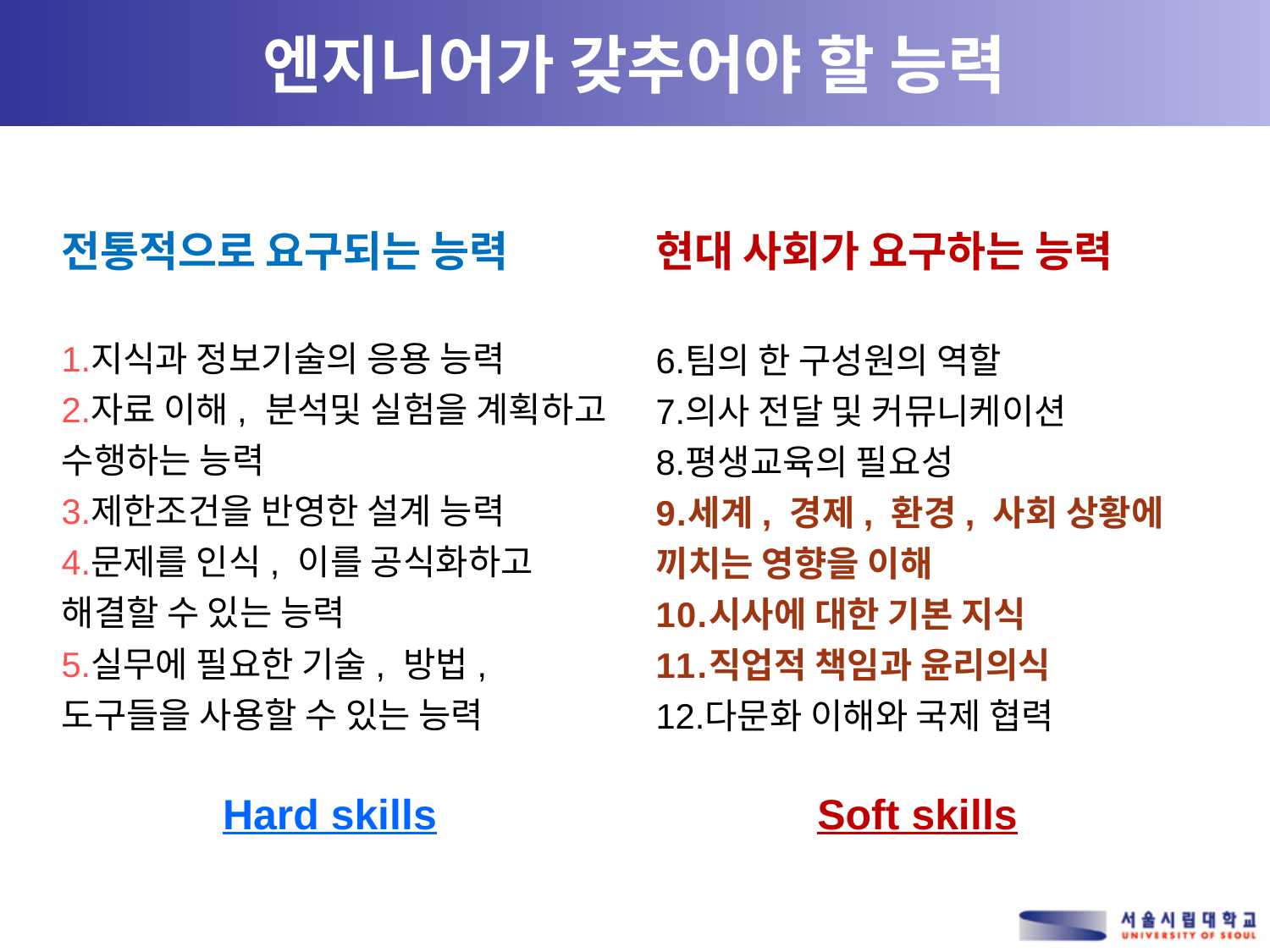

엔지니어가 갖추어야 할 능력
전통적으로 요구되는 능력

지식과 정보기술의 응용 능력
자료 이해, 분석및 실험을 계획하고 수행하는 능력
제한조건을 반영한 설계 능력
문제를 인식, 이를 공식화하고 해결할 수 있는 능력
실무에 필요한 기술, 방법, 도구들을 사용할 수 있는 능력
현대 사회가 요구하는 능력

팀의 한 구성원의 역할
의사 전달 및 커뮤니케이션
평생교육의 필요성
세계, 경제, 환경, 사회 상황에 끼치는 영향을 이해
시사에 대한 기본 지식
직업적 책임과 윤리의식
다문화 이해와 국제 협력
Soft skills
Hard skills